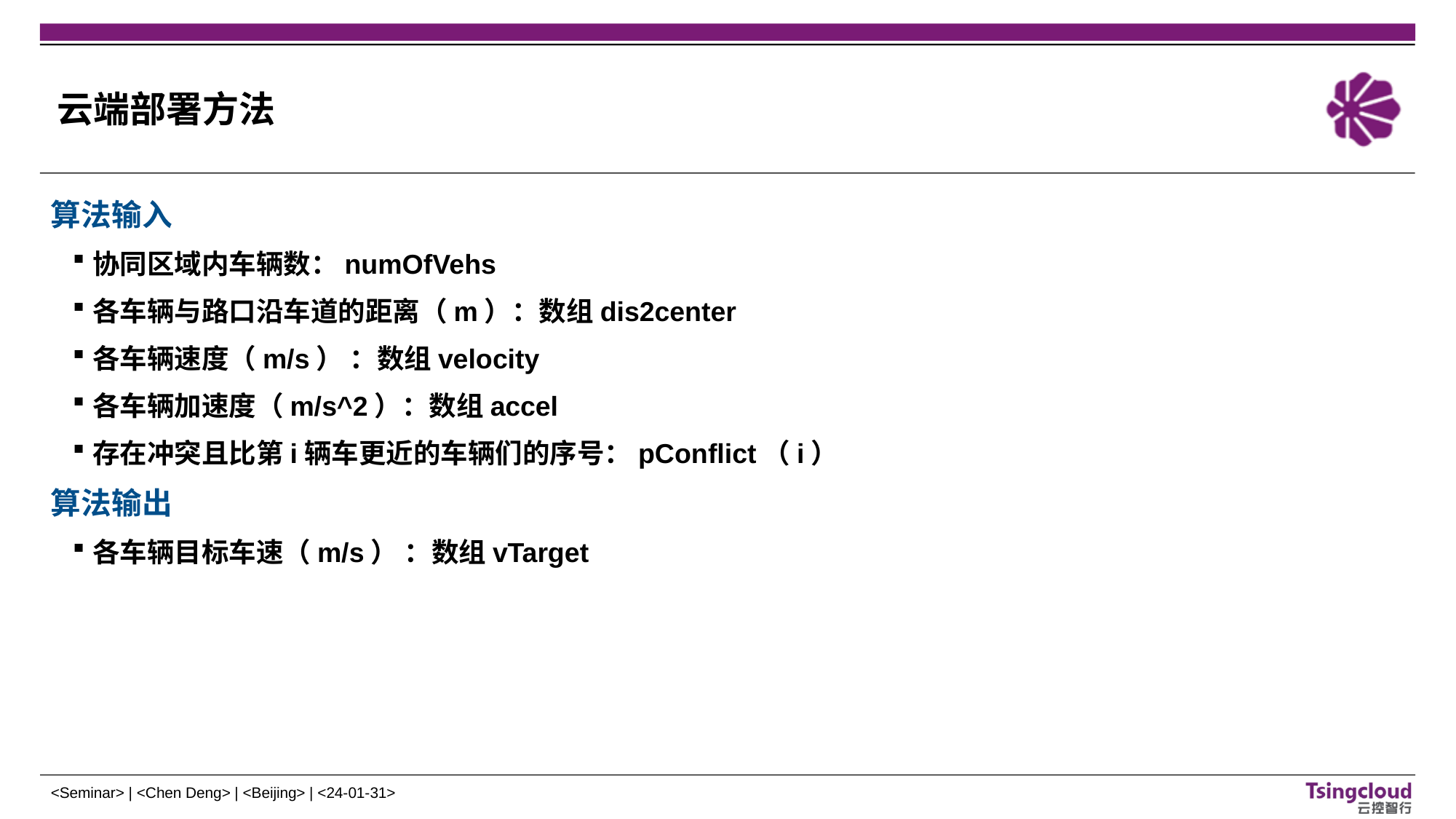

# 云端部署方法
算法输入
协同区域内车辆数：numOfVehs
各车辆与路口沿车道的距离（m）：数组dis2center
各车辆速度（m/s） ：数组velocity
各车辆加速度（m/s^2）：数组accel
存在冲突且比第i辆车更近的车辆们的序号：pConflict（i）
算法输出
各车辆目标车速（m/s） ：数组vTarget